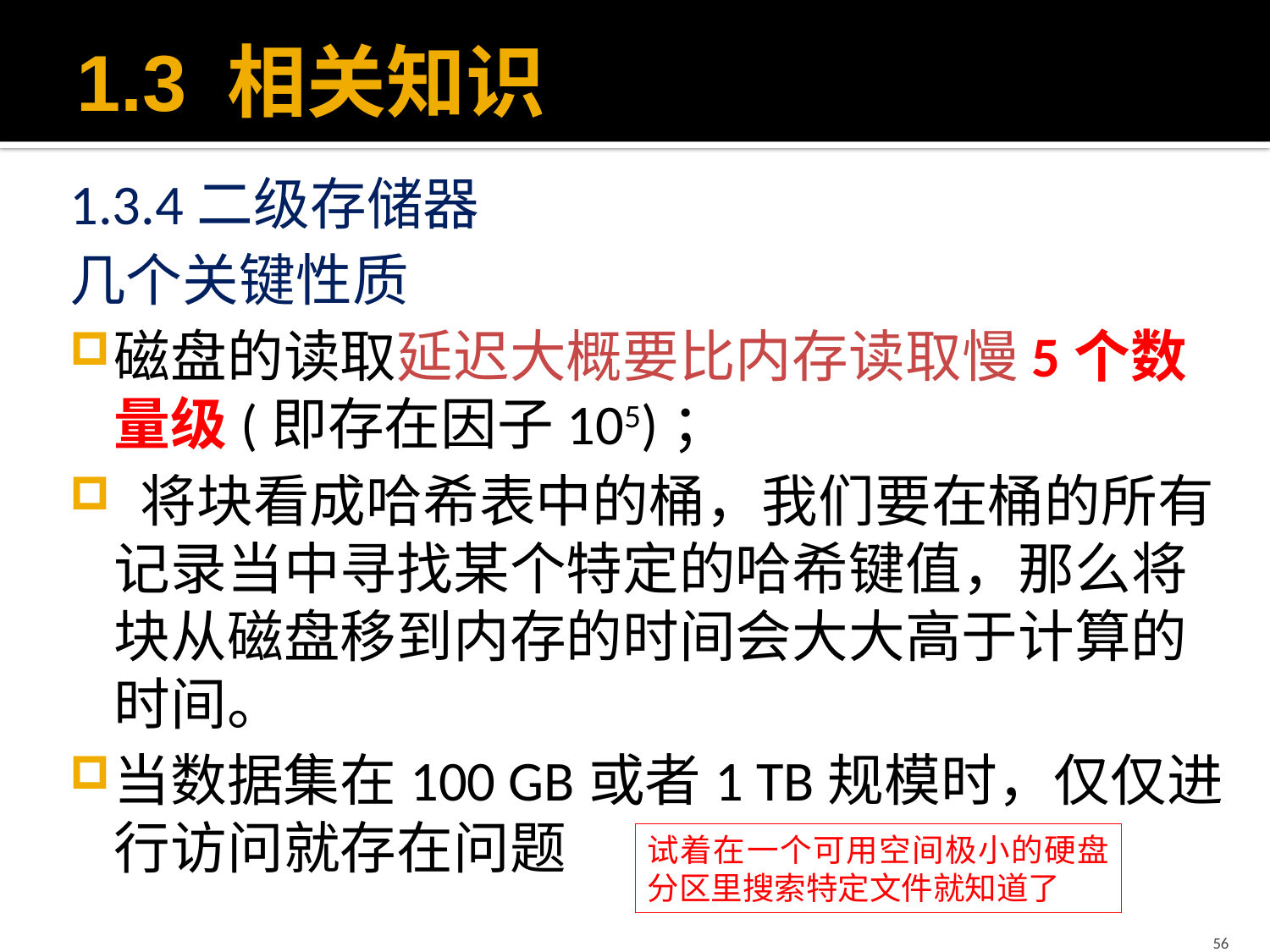

# 1.3 相关知识
1.3.4二级存储器
几个关键性质
磁盘的读取延迟大概要比内存读取慢5个数量级(即存在因子105)；
 将块看成哈希表中的桶，我们要在桶的所有记录当中寻找某个特定的哈希键值，那么将块从磁盘移到内存的时间会大大高于计算的时间。
当数据集在100 GB或者1 TB规模时，仅仅进行访问就存在问题
试着在一个可用空间极小的硬盘分区里搜索特定文件就知道了
56